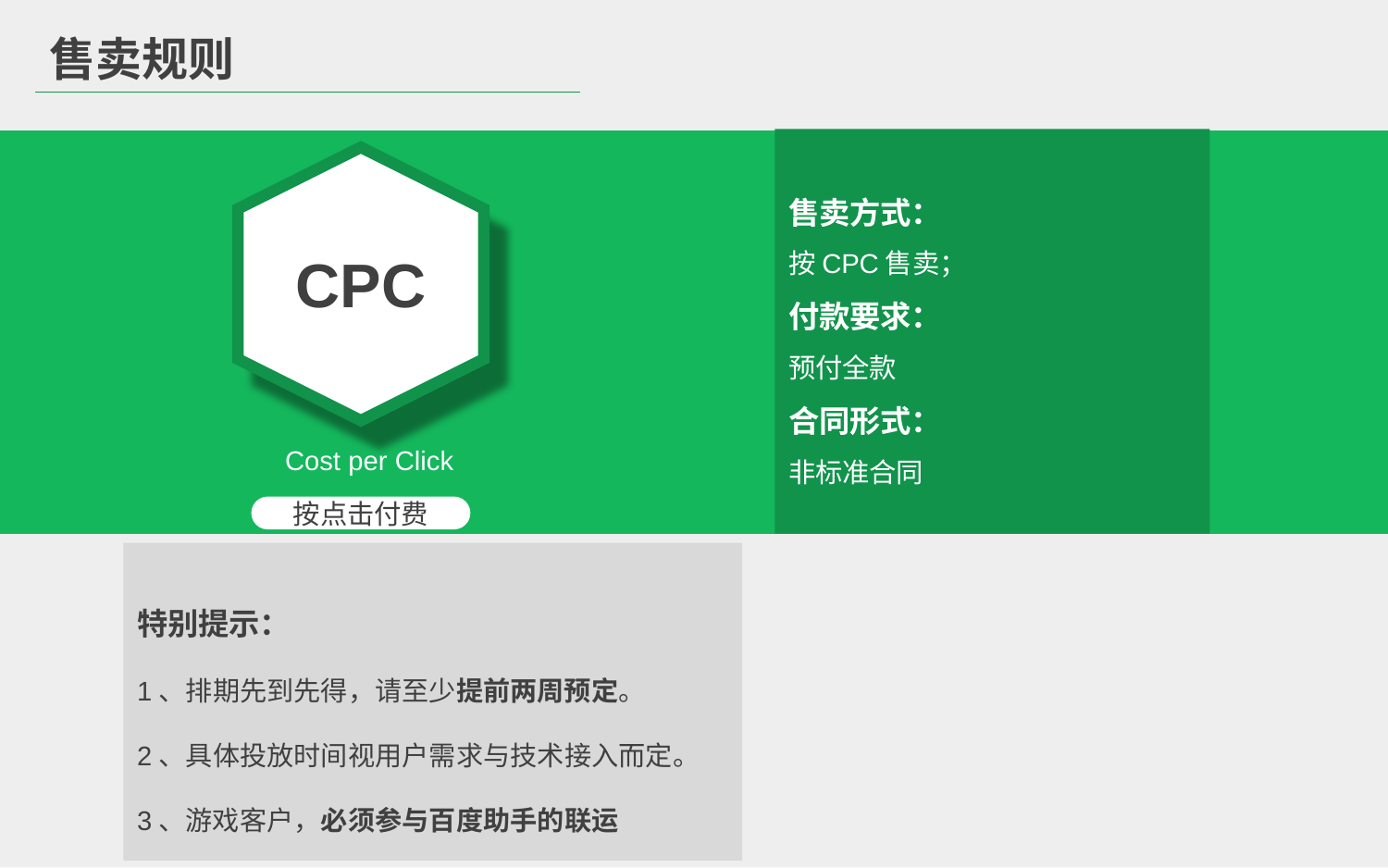

售卖规则
售卖方式：
按CPC售卖；
付款要求：
预付全款
合同形式：
非标准合同

CPC
Cost per Click
按点击付费
特别提示：
1、排期先到先得，请至少提前两周预定。
2、具体投放时间视用户需求与技术接入而定。
3、游戏客户，必须参与百度助手的联运